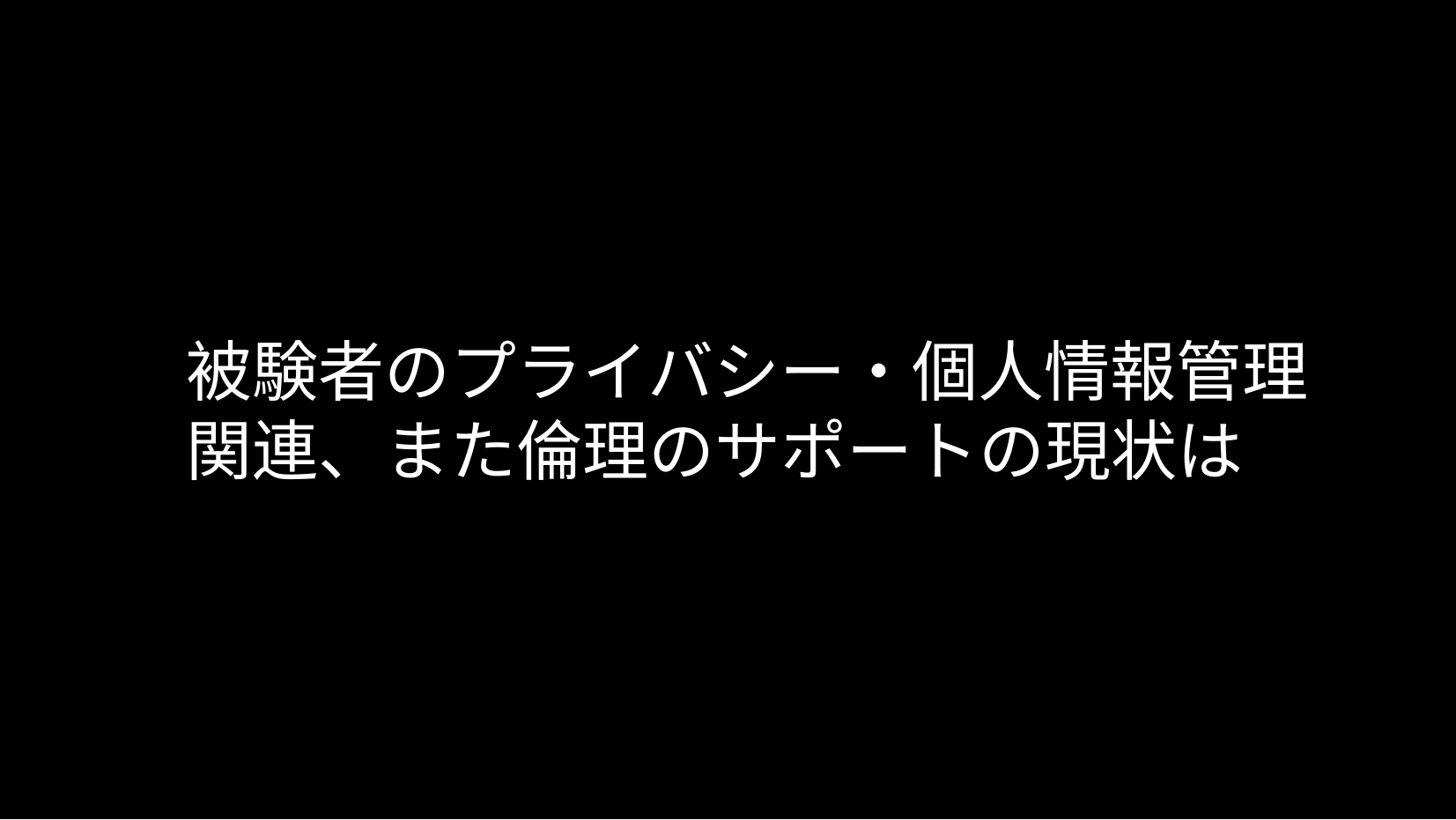

被験者のプライバシー・個人情報管理関連、また倫理のサポートの現状は